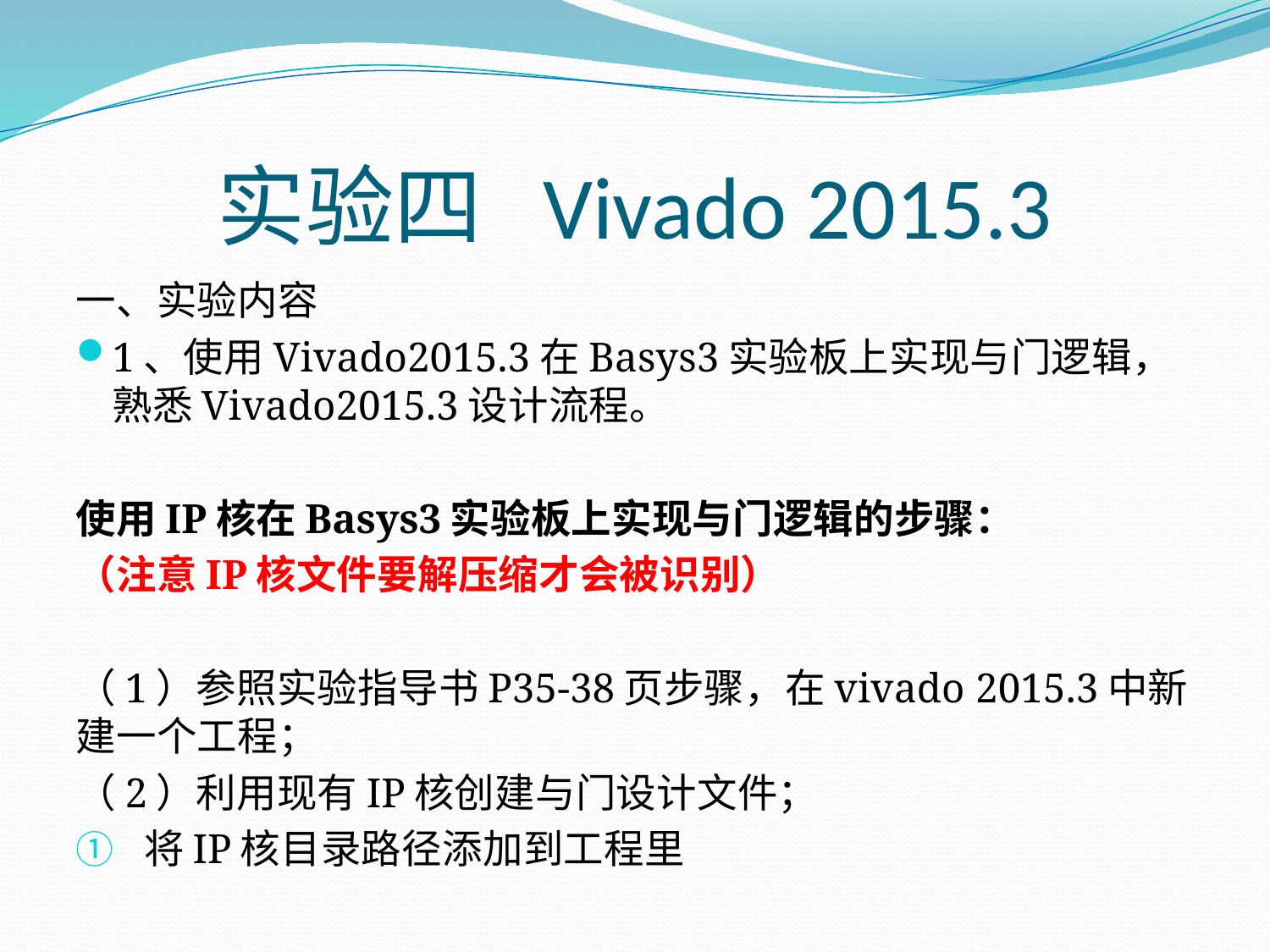

# 实验四  Vivado 2015.3
一、实验内容
1、使用Vivado2015.3在Basys3实验板上实现与门逻辑，熟悉Vivado2015.3设计流程。

使用IP核在Basys3实验板上实现与门逻辑的步骤：
（注意IP核文件要解压缩才会被识别）

（1）参照实验指导书P35-38页步骤，在vivado 2015.3中新建一个工程；
（2）利用现有IP核创建与门设计文件；
将IP核目录路径添加到工程里